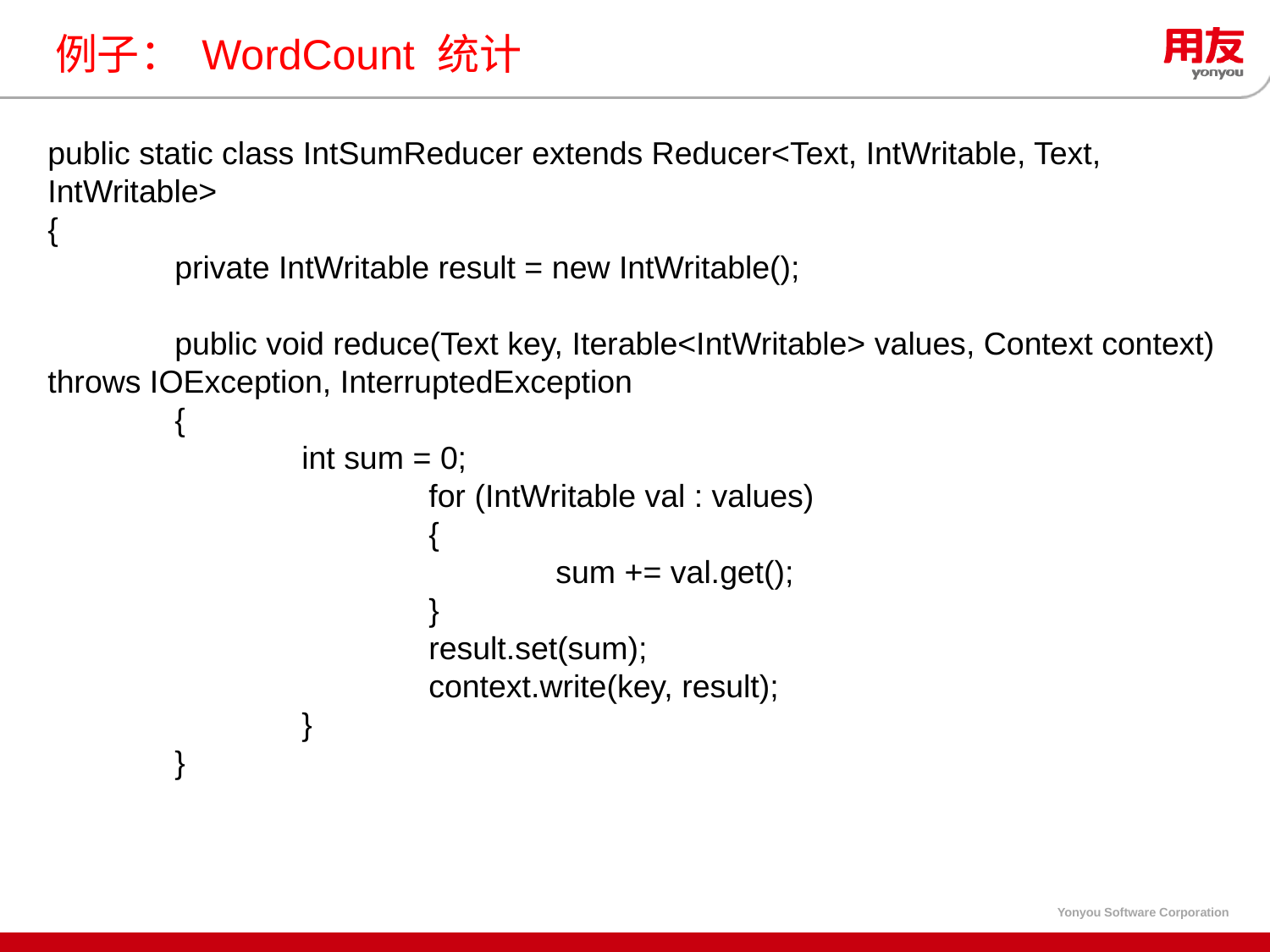

# 例子： WordCount 统计
public static class IntSumReducer extends Reducer<Text, IntWritable, Text, IntWritable>
{
	private IntWritable result = new IntWritable();

	public void reduce(Text key, Iterable<IntWritable> values, Context context) throws IOException, InterruptedException
	{
	int sum = 0;
		for (IntWritable val : values)
		{
			sum += val.get();
		}
		result.set(sum);
		context.write(key, result);
	}
}